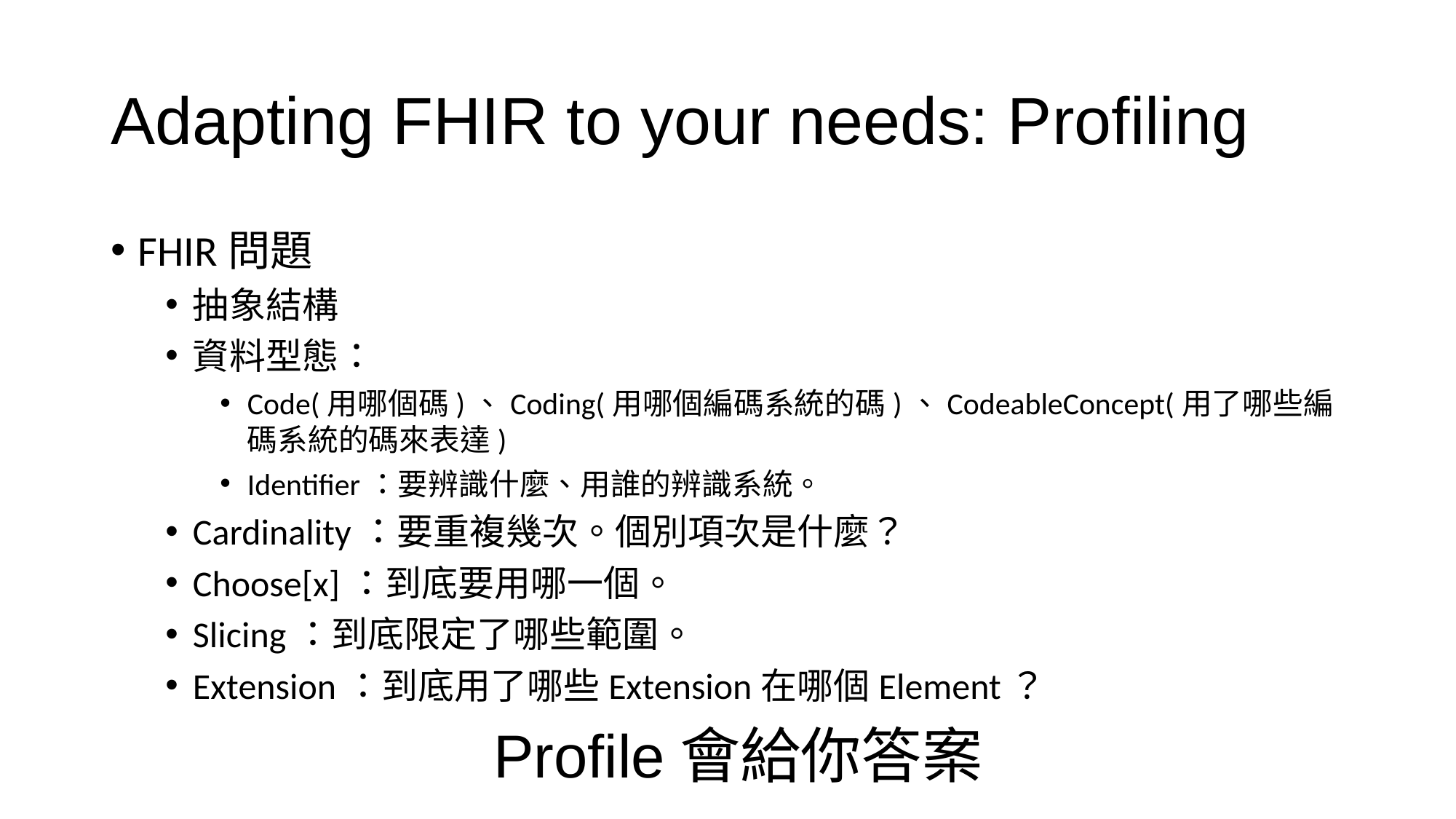

# Adapting FHIR to your needs: Profiling
FHIR問題
抽象結構
資料型態：
Code(用哪個碼)、Coding(用哪個編碼系統的碼)、CodeableConcept(用了哪些編碼系統的碼來表達)
Identifier：要辨識什麼、用誰的辨識系統。
Cardinality：要重複幾次。個別項次是什麼？
Choose[x]：到底要用哪一個。
Slicing：到底限定了哪些範圍。
Extension：到底用了哪些Extension在哪個Element？

Profile會給你答案